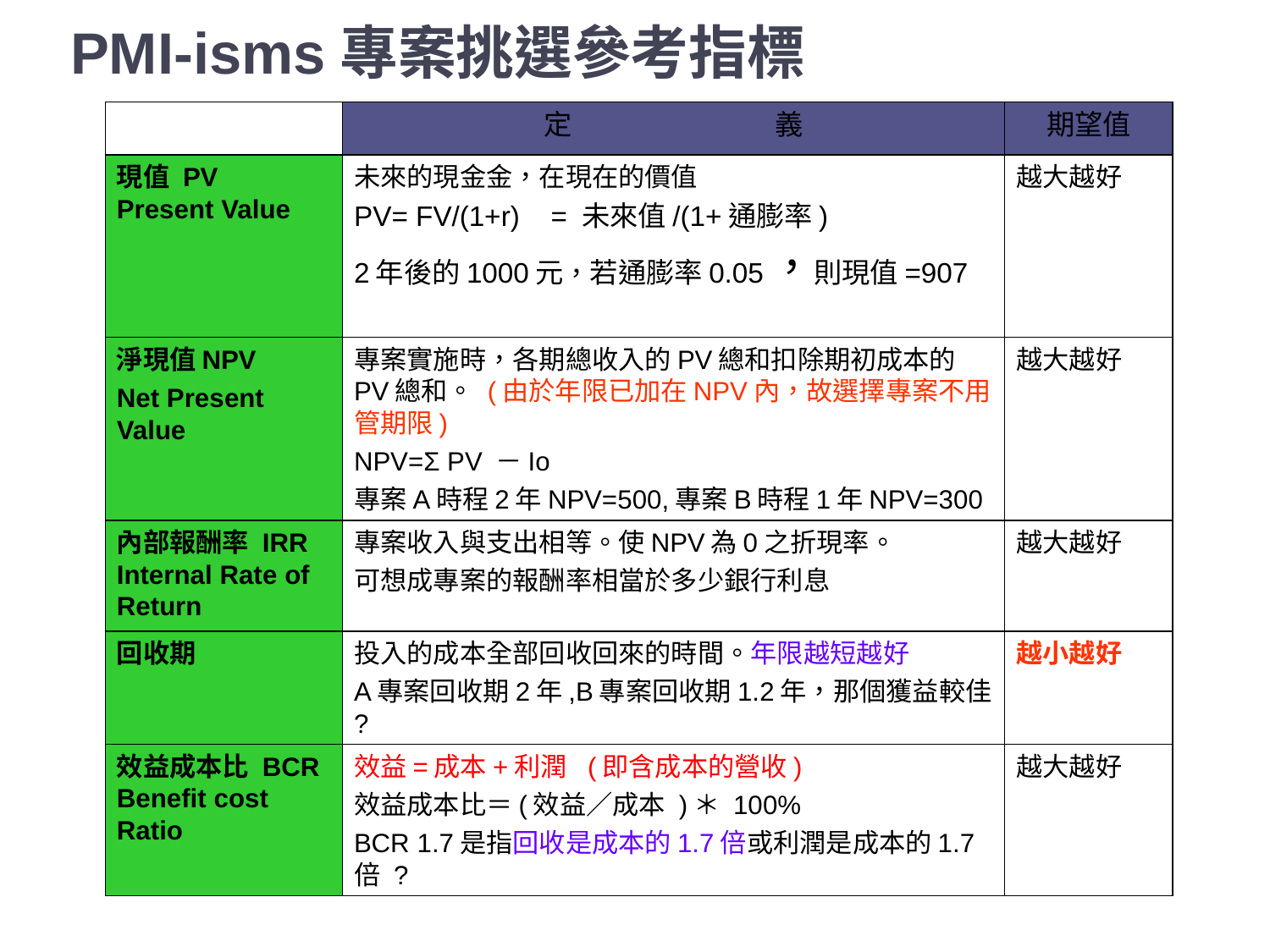

# PMI-isms專案挑選參考指標
|  | 定 義 | 期望值 |
| --- | --- | --- |
| 現值 PV Present Value | 未來的現金金，在現在的價值 PV= FV/(1+r) = 未來值/(1+通膨率) 2年後的1000元，若通膨率0.05，則現值=907 | 越大越好 |
| 淨現值NPV Net Present Value | 專案實施時，各期總收入的PV總和扣除期初成本的PV總和。 (由於年限已加在NPV內，故選擇專案不用管期限) NPV=Σ PV －Io 專案A時程2年NPV=500,專案B時程1年NPV=300 | 越大越好 |
| 內部報酬率 IRR Internal Rate of Return | 專案收入與支出相等。使NPV為0之折現率。 可想成專案的報酬率相當於多少銀行利息 | 越大越好 |
| 回收期 | 投入的成本全部回收回來的時間。年限越短越好 A專案回收期2年,B專案回收期1.2年，那個獲益較佳 ? | 越小越好 |
| 效益成本比 BCR Benefit cost Ratio | 效益=成本+利潤 (即含成本的營收) 效益成本比＝(效益／成本 )＊ 100% BCR 1.7是指回收是成本的1.7倍或利潤是成本的1.7倍 ? | 越大越好 |